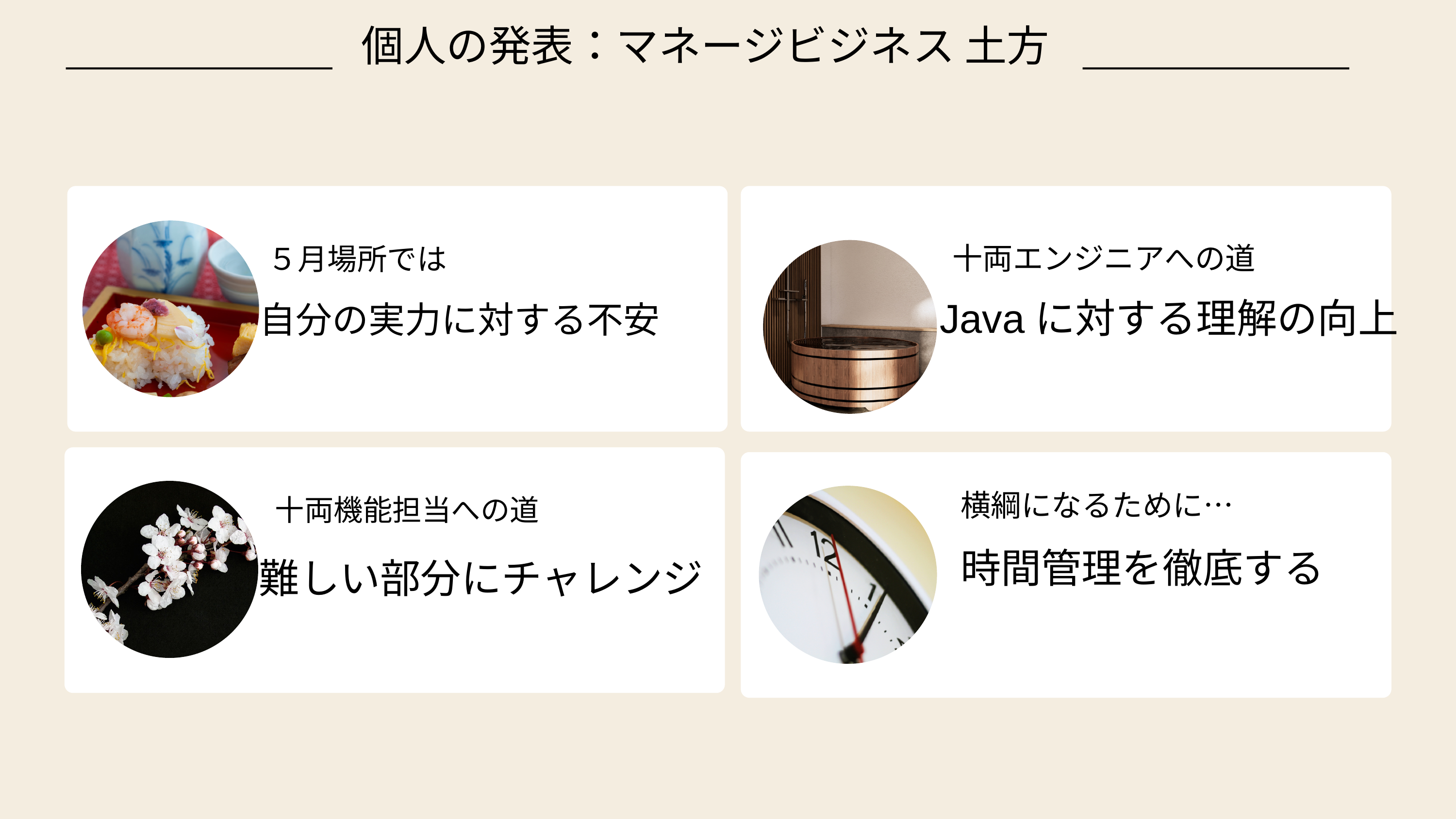

個人の発表：マネージビジネス 土方

十両エンジニアへの道

Javaに対する理解の向上​
５月場所では
自分の実力に対する不安

横綱になるために…

時間管理を徹底する
十両機能担当への道

難しい部分にチャレンジ